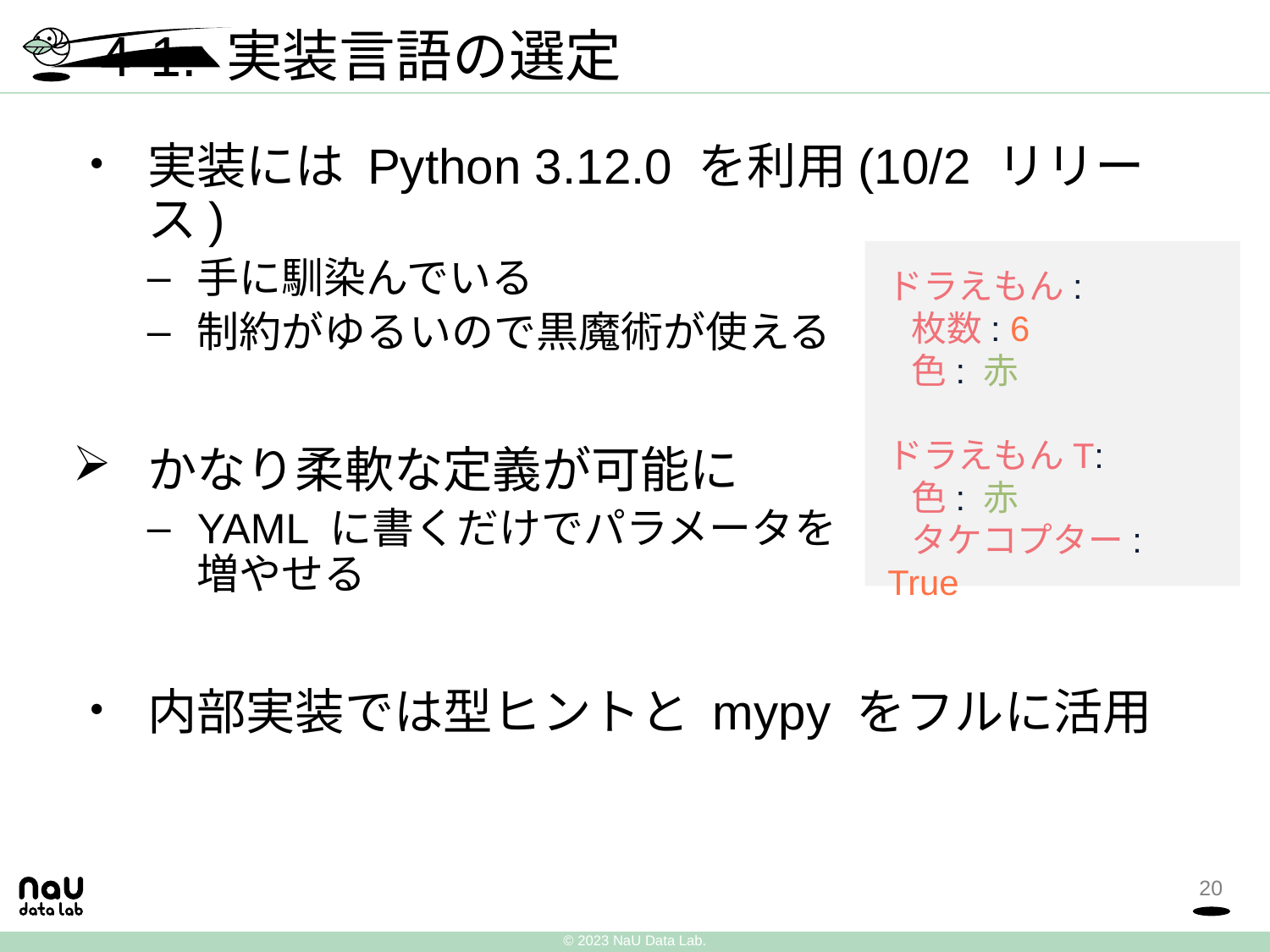

# 4-1. 実装言語の選定
実装には Python 3.12.0 を利用(10/2 リリース)
手に馴染んでいる
制約がゆるいので黒魔術が使える

かなり柔軟な定義が可能に
YAML に書くだけでパラメータを
増やせる

内部実装では型ヒントと mypy をフルに活用

ドラえもん:
  枚数: 6
  色: 赤
ドラえもんT:
  色: 赤
  タケコプター: True